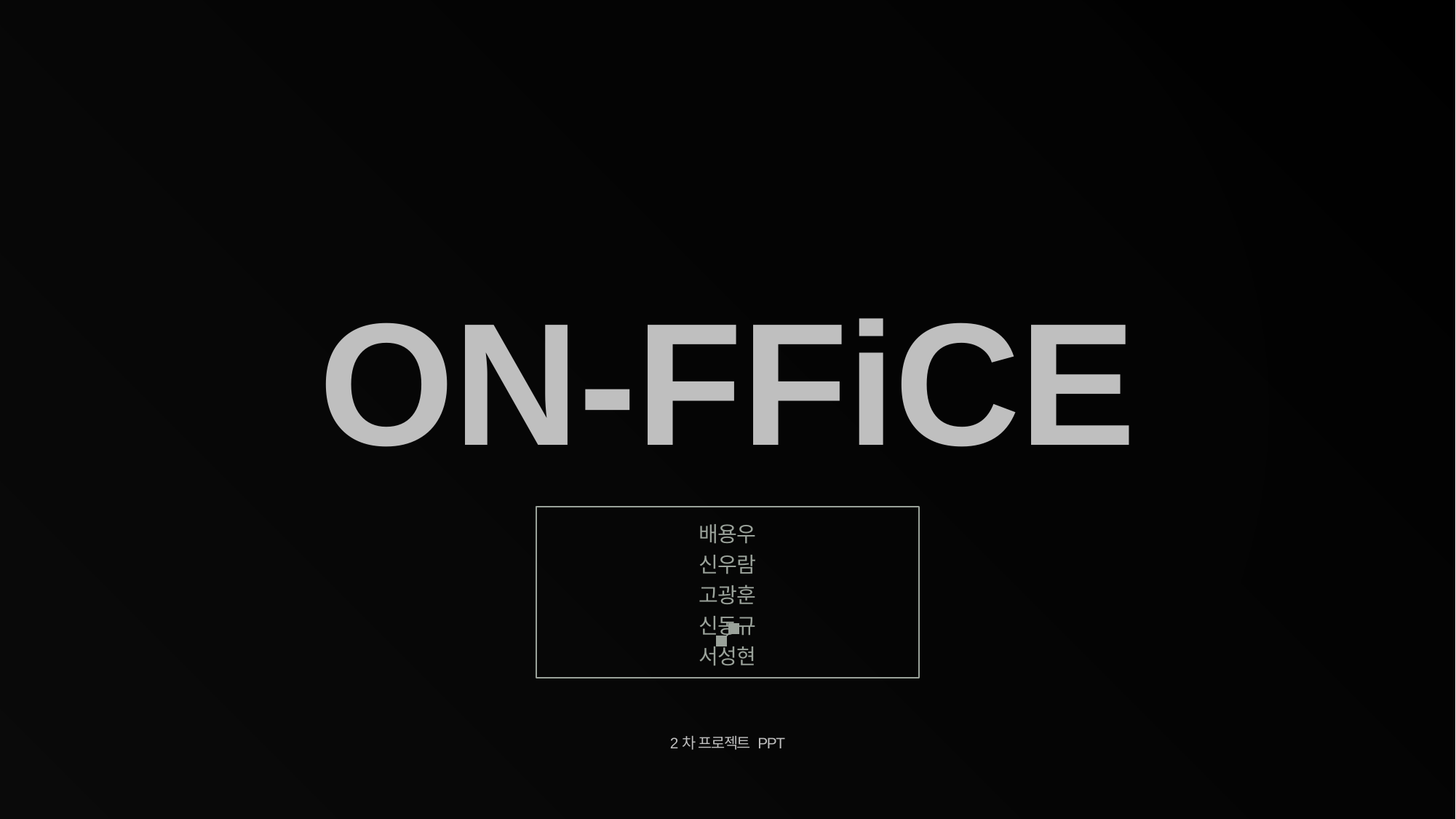

# ON-FFiCE
배용우
신우람
고광훈
신동규
서성현
2차 프로젝트 PPT